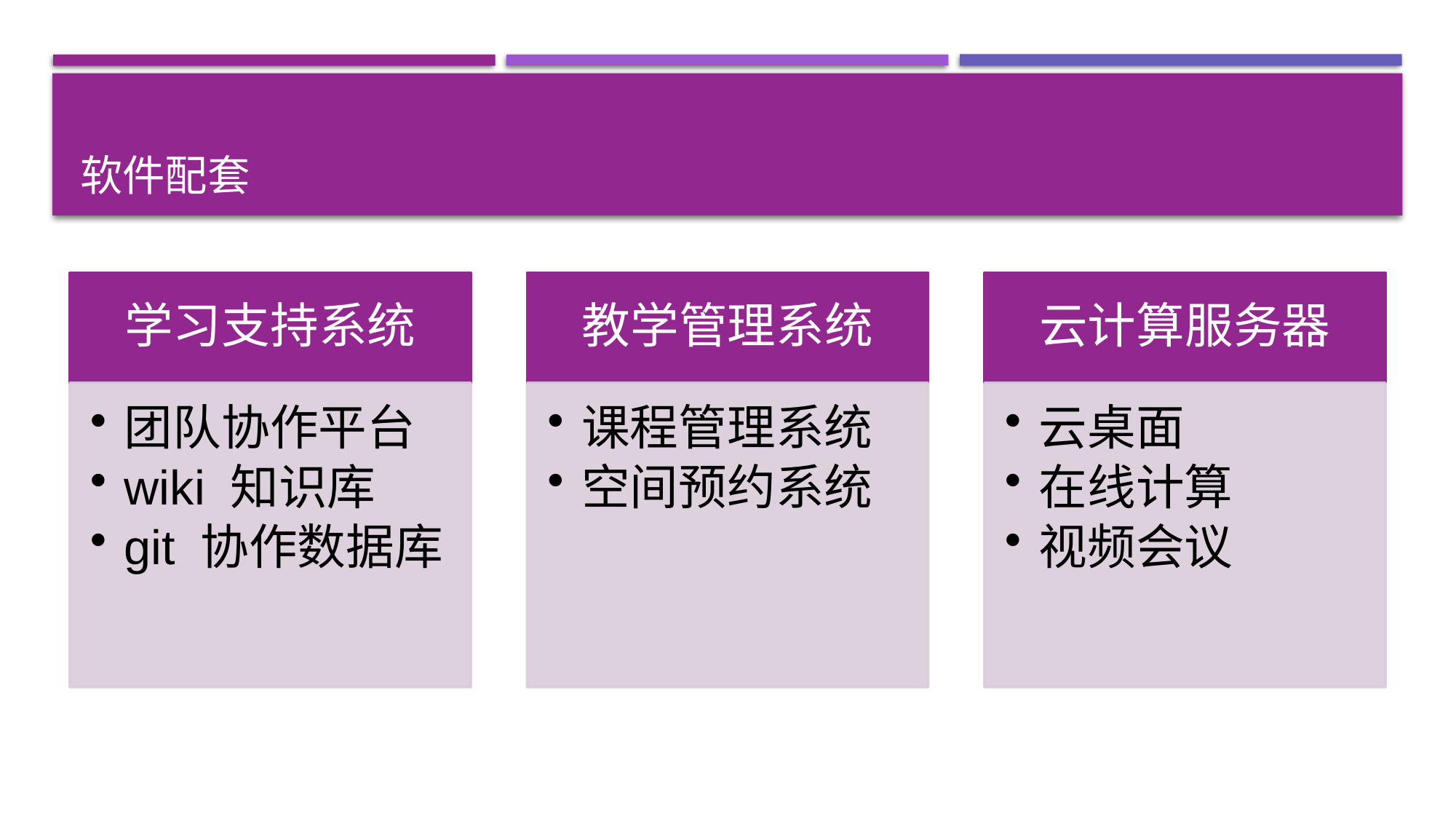

# 软件配套
学习支持系统
团队协作平台
wiki 知识库
git 协作数据库
教学管理系统
课程管理系统
空间预约系统
云计算服务器
云桌面
在线计算
视频会议